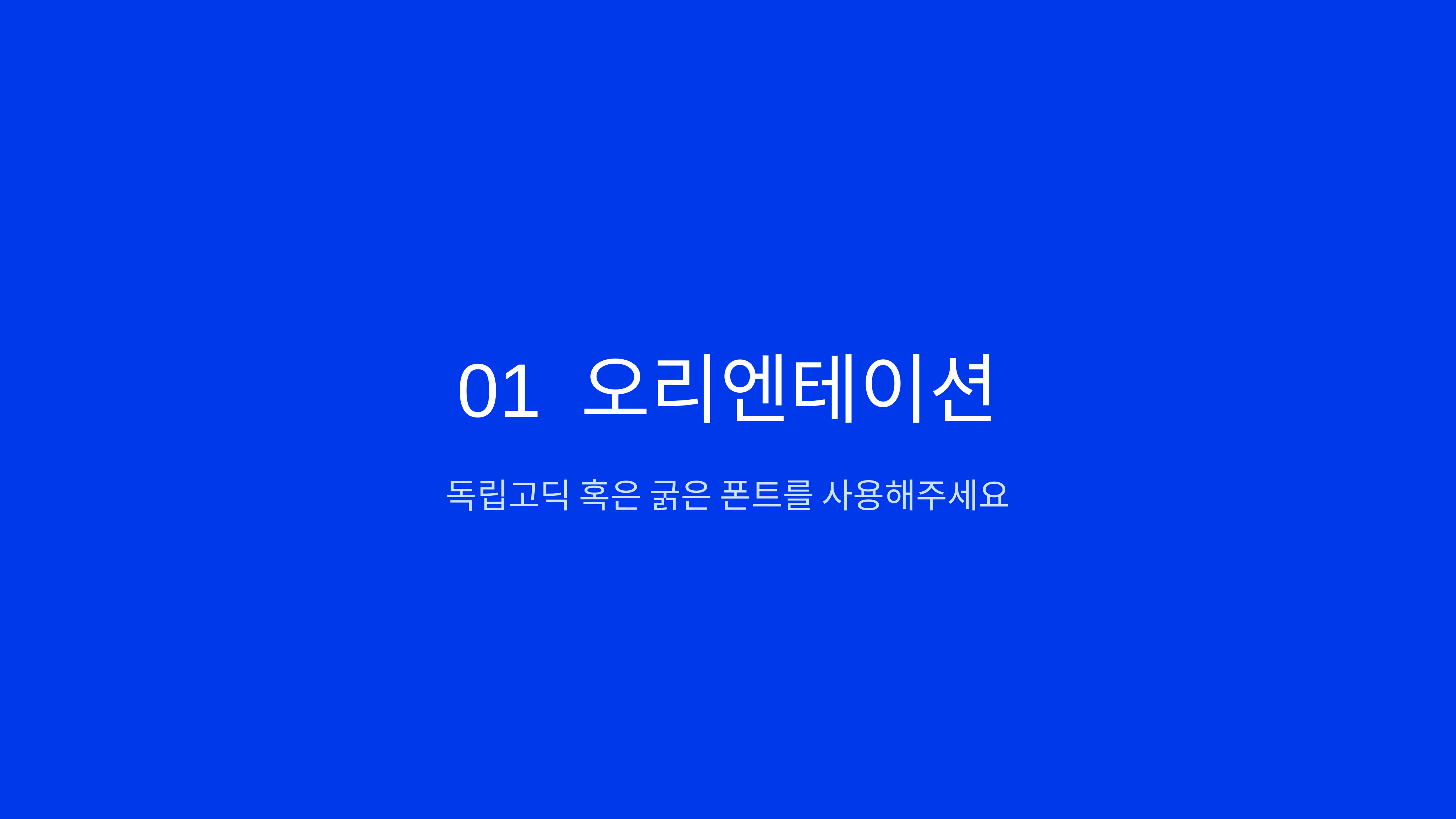

01 오리엔테이션
독립고딕 혹은 굵은 폰트를 사용해주세요